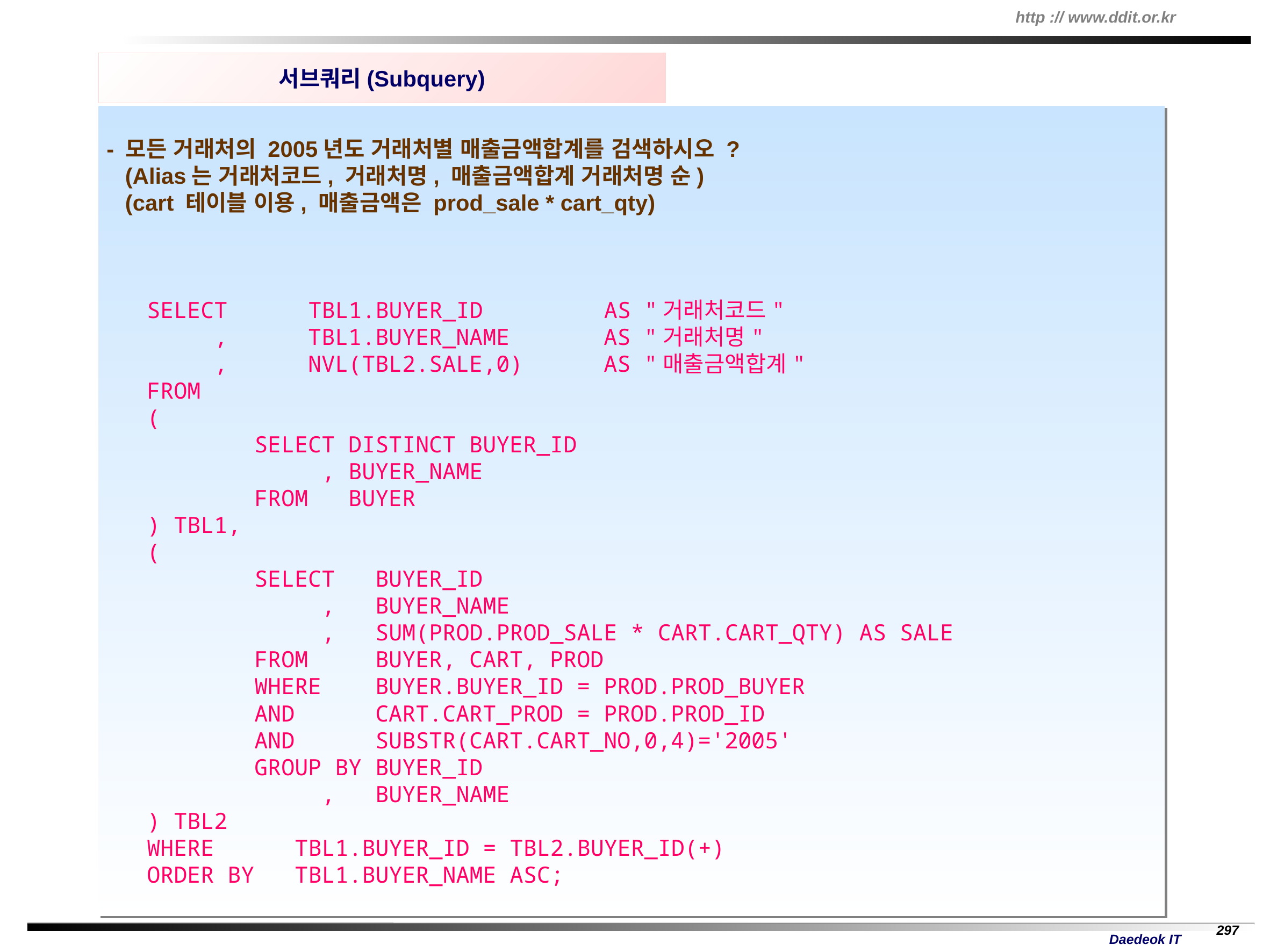

서브쿼리(Subquery)
- 모든 거래처의 2005년도 거래처별 매출금액합계를 검색하시오 ?
   (Alias는 거래처코드, 거래처명, 매출금액합계 거래처명 순)
   (cart 테이블 이용, 매출금액은 prod_sale * cart_qty)

SELECT      TBL1.BUYER_ID         AS "거래처코드"
     ,      TBL1.BUYER_NAME       AS "거래처명"
     ,      NVL(TBL2.SALE,0)      AS "매출금액합계"
FROM
(
        SELECT DISTINCT BUYER_ID
             , BUYER_NAME
        FROM   BUYER
) TBL1,
(
        SELECT   BUYER_ID
             ,   BUYER_NAME
             ,   SUM(PROD.PROD_SALE * CART.CART_QTY) AS SALE
        FROM     BUYER, CART, PROD
        WHERE    BUYER.BUYER_ID = PROD.PROD_BUYER
        AND      CART.CART_PROD = PROD.PROD_ID
        AND      SUBSTR(CART.CART_NO,0,4)='2005'
        GROUP BY BUYER_ID
             ,   BUYER_NAME
) TBL2
WHERE      TBL1.BUYER_ID = TBL2.BUYER_ID(+)
ORDER BY   TBL1.BUYER_NAME ASC;